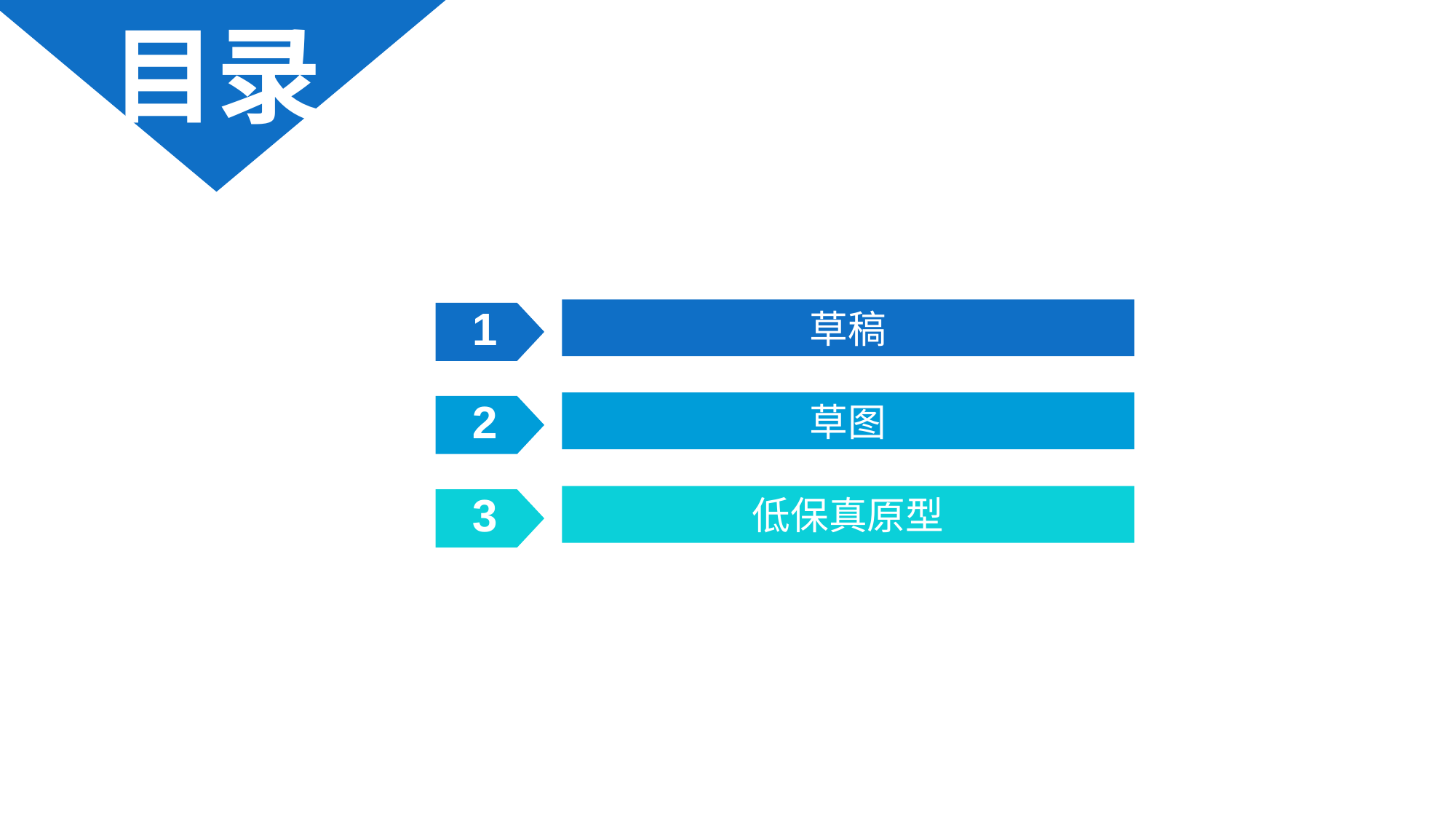

目录
草稿
1

草图
2

3
低保真原型
3